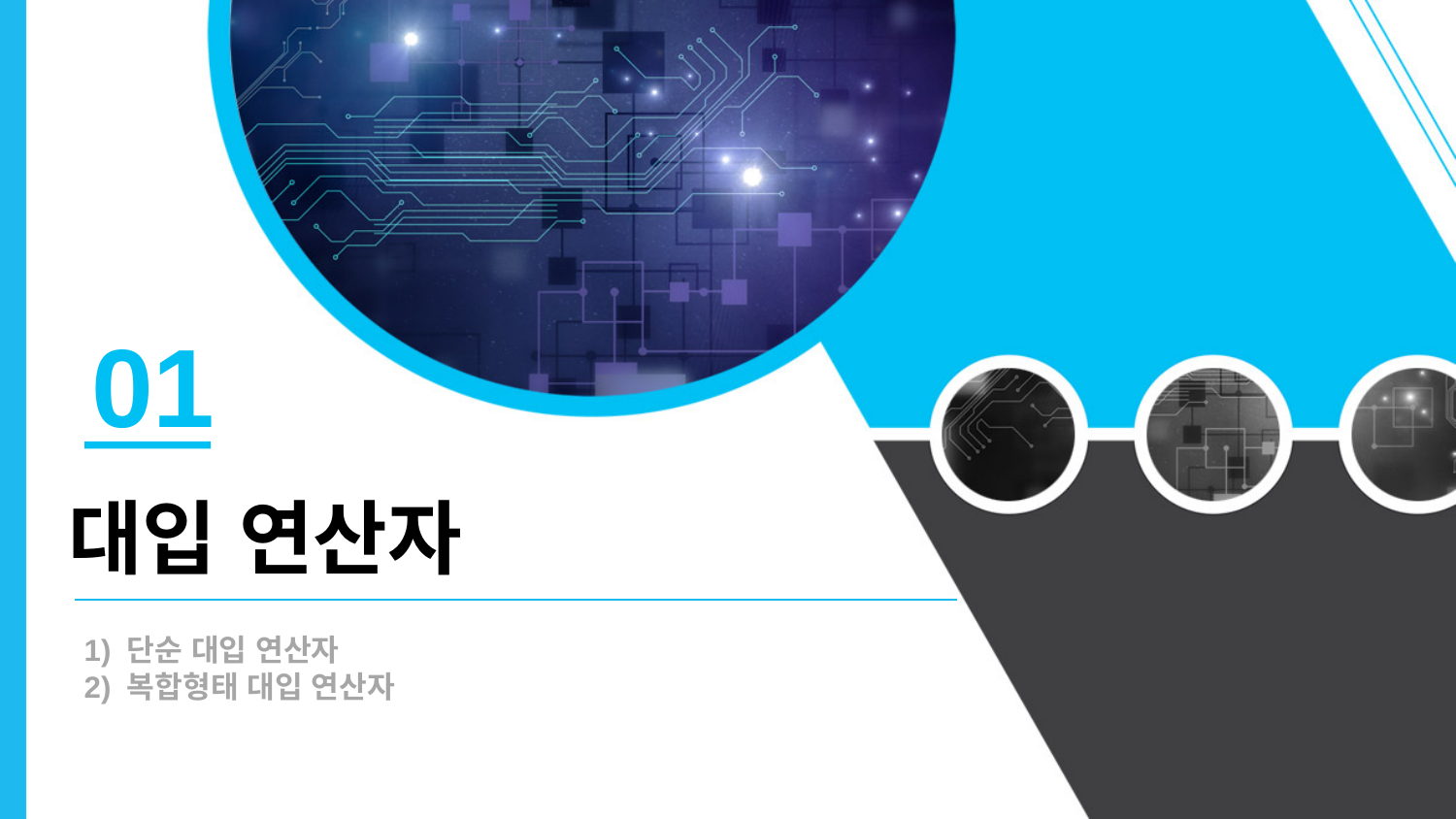

01

대입 연산자
1) 단순 대입 연산자
2) 복합형태 대입 연산자